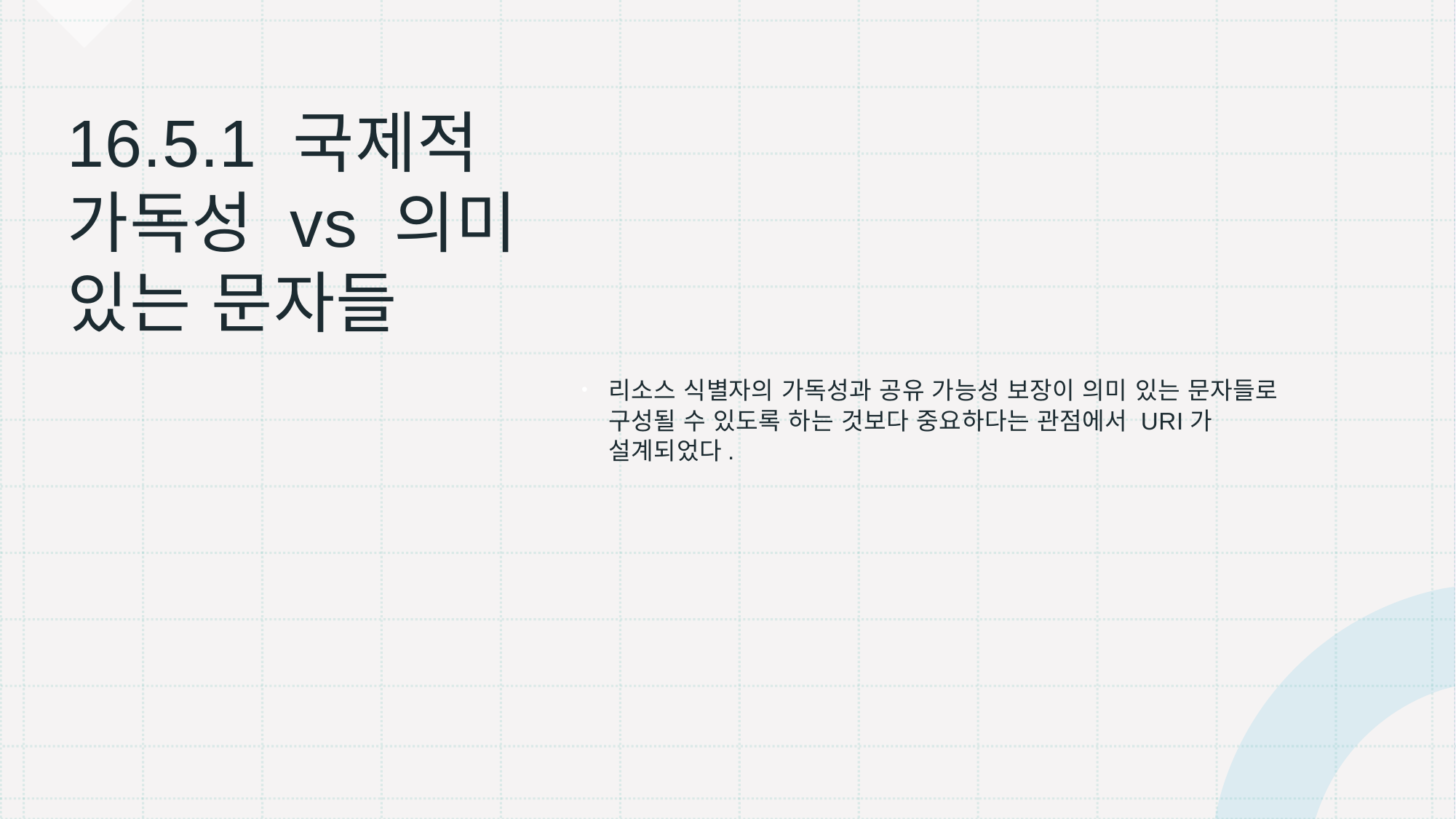

리소스 식별자의 가독성과 공유 가능성 보장이 의미 있는 문자들로 구성될 수 있도록 하는 것보다 중요하다는 관점에서 URI가 설계되었다.
# 16.5.1 국제적 가독성 vs 의미 있는 문자들